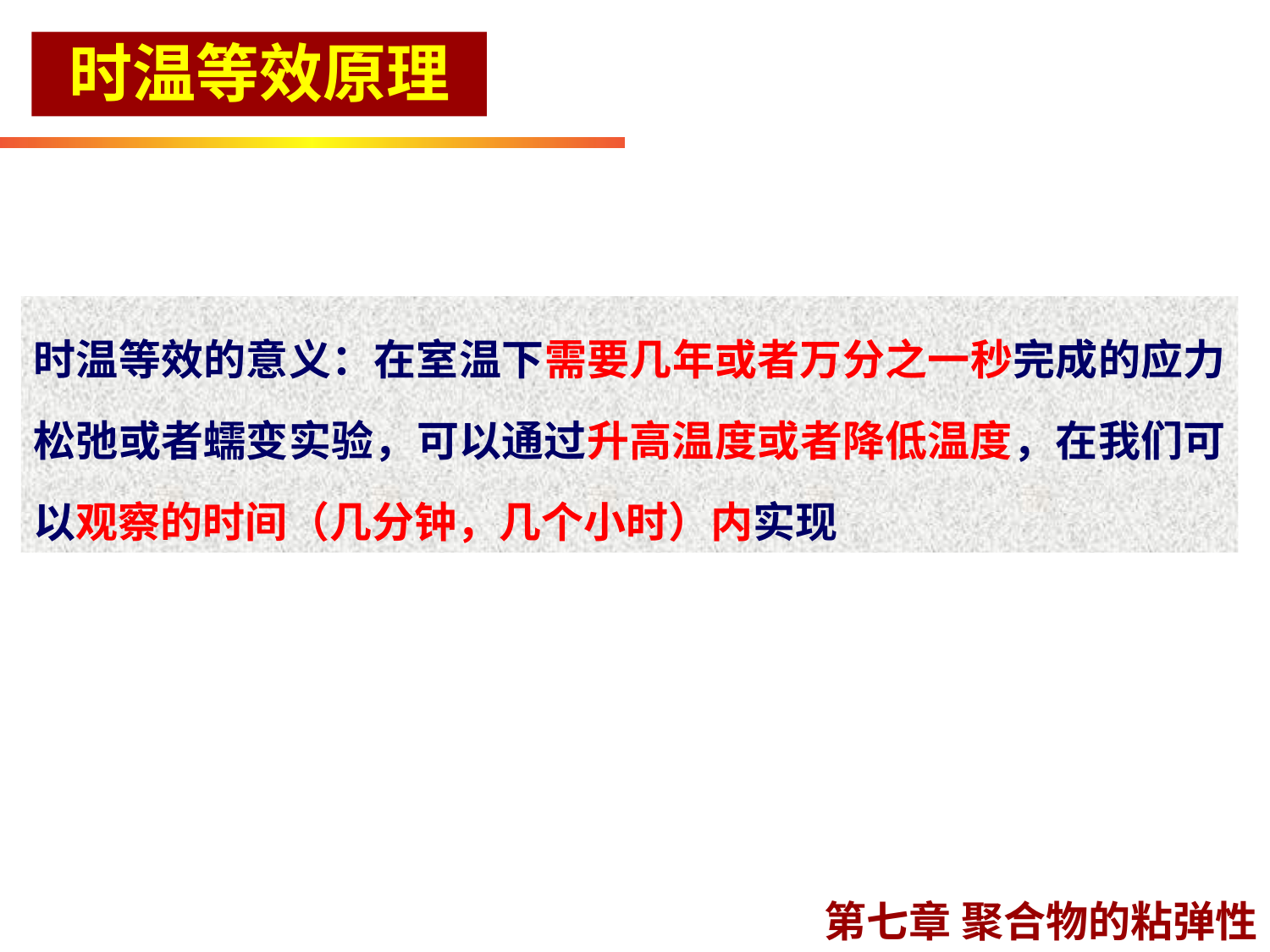

时温等效原理
时温等效的意义：在室温下需要几年或者万分之一秒完成的应力松弛或者蠕变实验，可以通过升高温度或者降低温度，在我们可以观察的时间（几分钟，几个小时）内实现